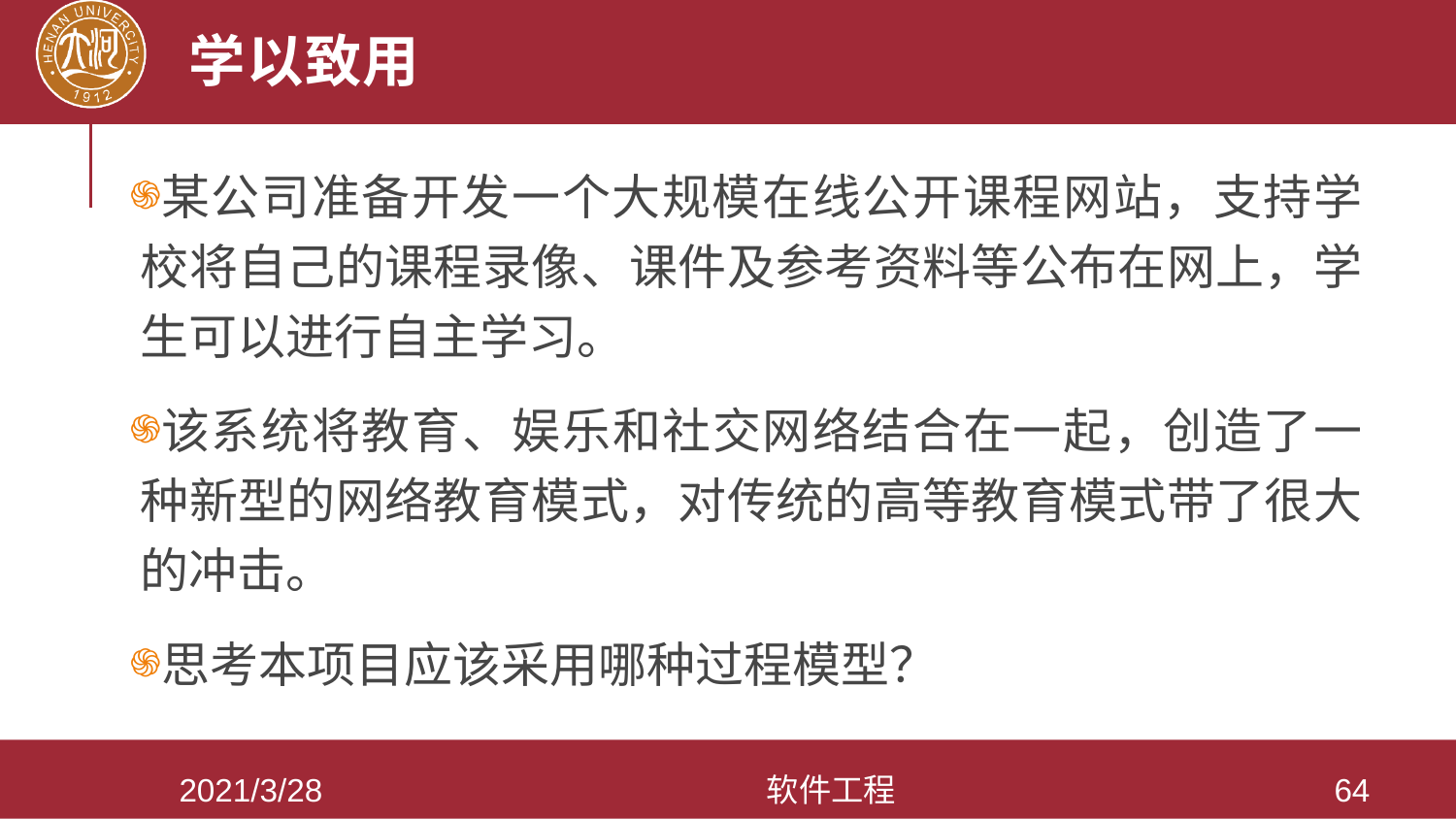

# 学以致用
某公司准备开发一个大规模在线公开课程网站，支持学校将自己的课程录像、课件及参考资料等公布在网上，学生可以进行自主学习。
该系统将教育、娱乐和社交网络结合在一起，创造了一种新型的网络教育模式，对传统的高等教育模式带了很大的冲击。
思考本项目应该采用哪种过程模型？
2021/3/28
软件工程
64